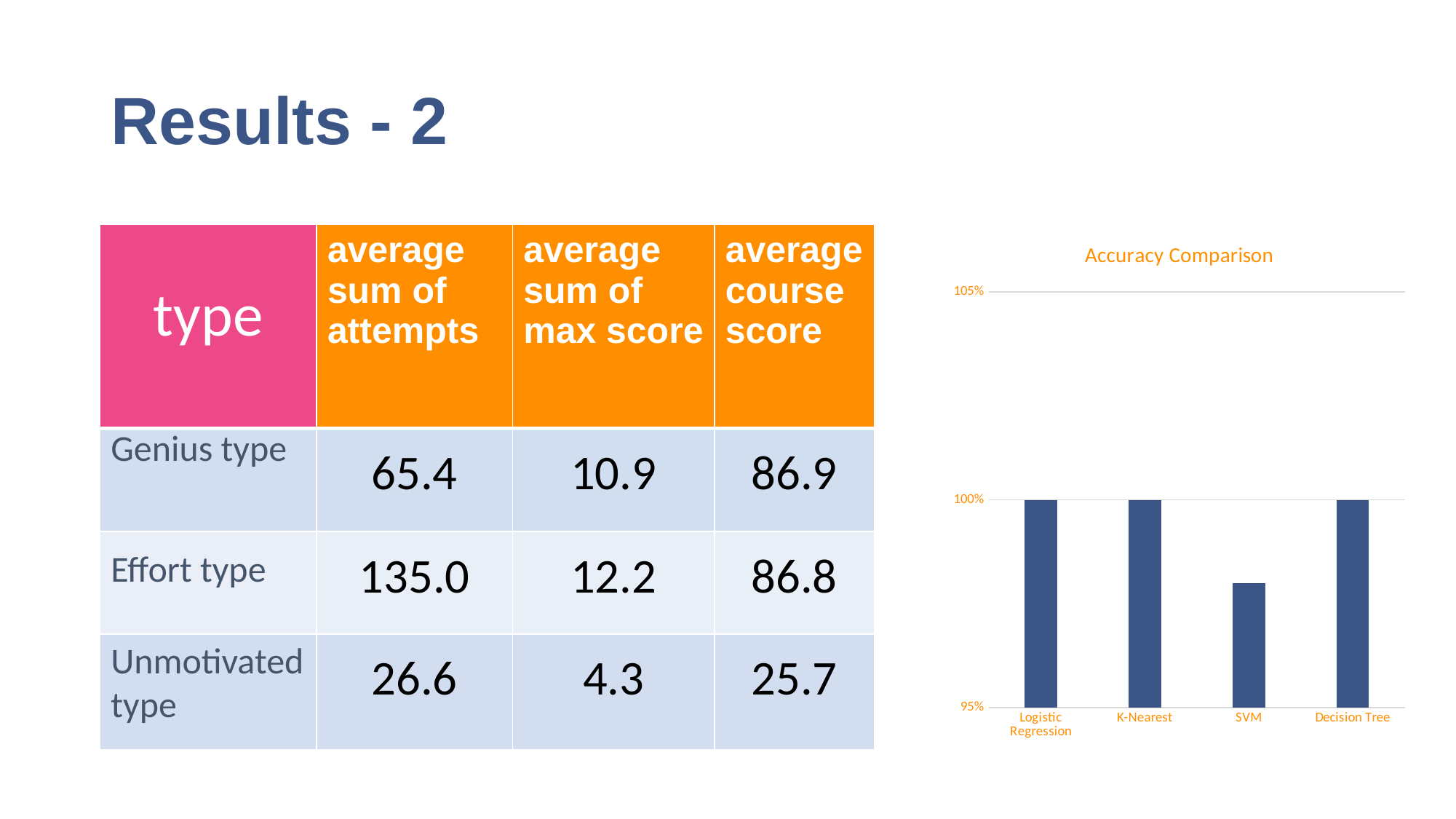

# Results - 2
| type | average sum of attempts | average sum of max score | average course score |
| --- | --- | --- | --- |
| Genius type | 65.4 | 10.9 | 86.9 |
| Effort type | 135.0 | 12.2 | 86.8 |
| Unmotivated type | 26.6 | 4.3 | 25.7 |

### Chart: Accuracy Comparison

| Category | 系列 1 |
|---|---|
| Logistic Regression | 1.0 |
| K-Nearest | 1.0 |
| SVM | 0.98 |
| Decision Tree | 1.0 |